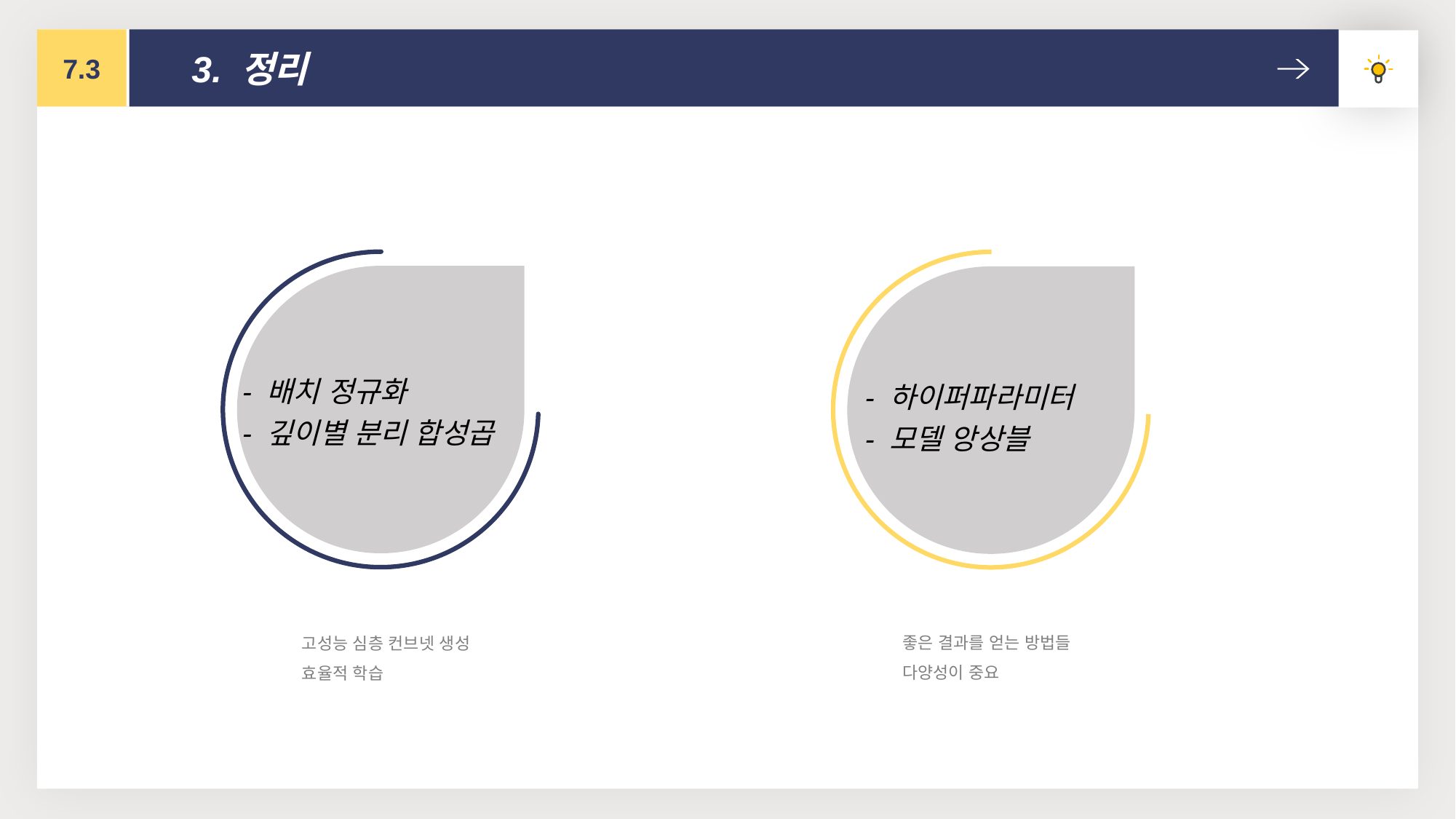

7.3
3. 정리

### Chart

| Category |
|---|

- 하이퍼파라미터

- 모델 앙상블

- 배치 정규화

- 깊이별 분리 합성곱
좋은 결과를 얻는 방법들
다양성이 중요
고성능 심층 컨브넷 생성
효율적 학습